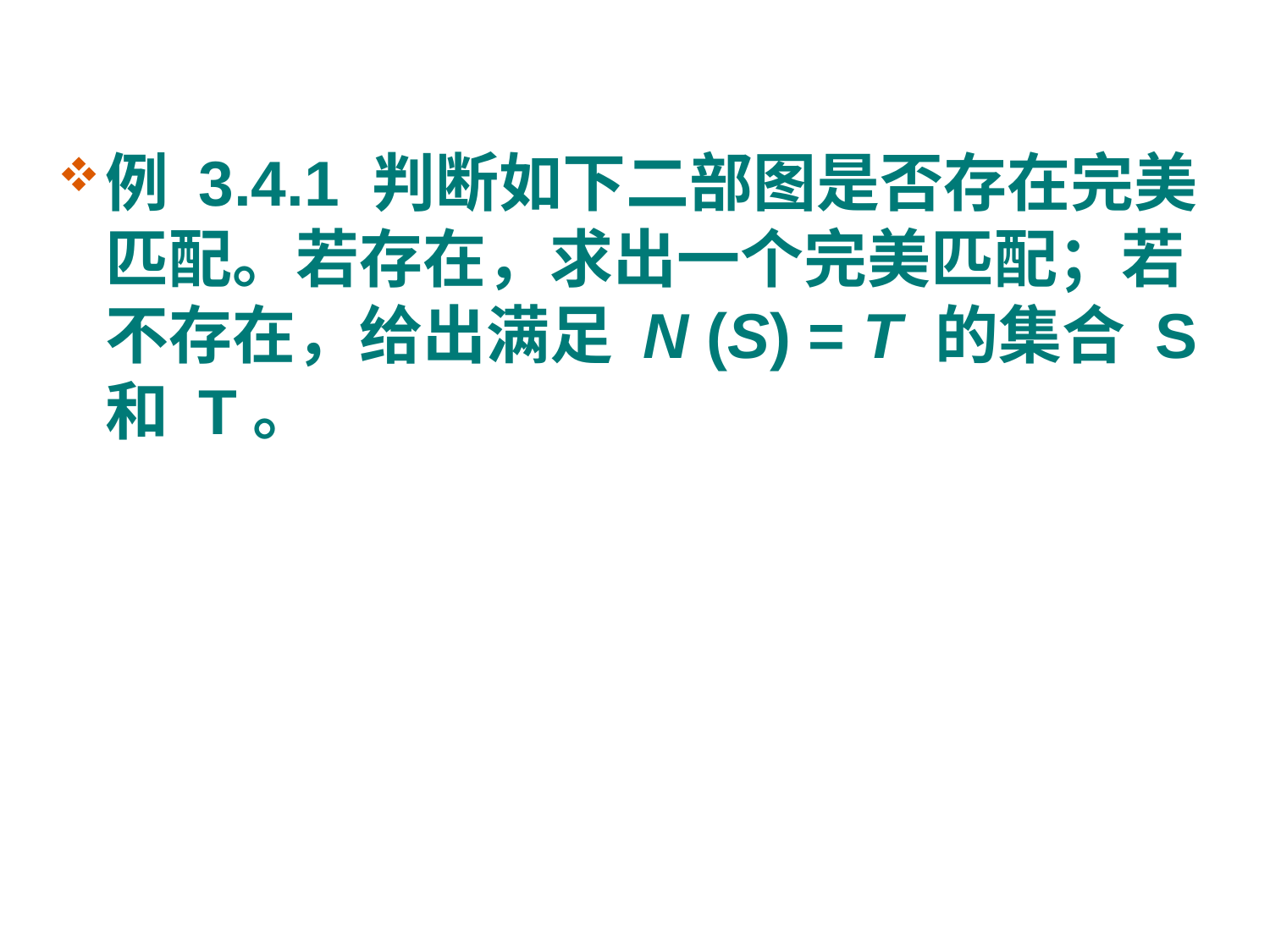

#
例 3.4.1 判断如下二部图是否存在完美匹配。若存在，求出一个完美匹配；若不存在，给出满足 N (S) = T 的集合 S 和 T。